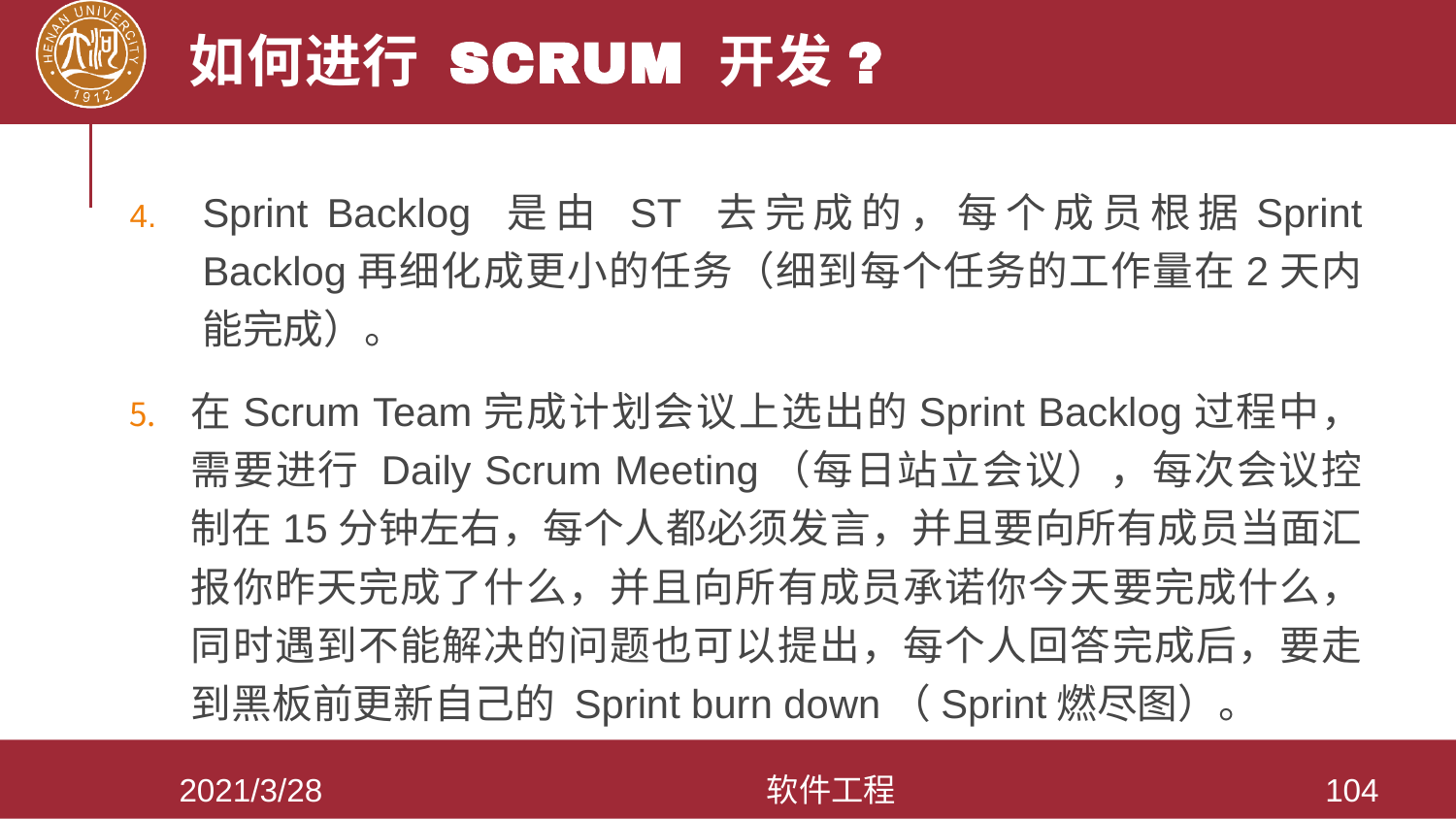

# 如何进行 Scrum 开发?
Sprint Backlog 是由 ST 去完成的，每个成员根据Sprint Backlog再细化成更小的任务（细到每个任务的工作量在2天内能完成）。
在Scrum Team完成计划会议上选出的Sprint Backlog过程中，需要进行 Daily Scrum Meeting（每日站立会议），每次会议控制在15分钟左右，每个人都必须发言，并且要向所有成员当面汇报你昨天完成了什么，并且向所有成员承诺你今天要完成什么，同时遇到不能解决的问题也可以提出，每个人回答完成后，要走到黑板前更新自己的 Sprint burn down（Sprint燃尽图）。

2021/3/28
软件工程
104